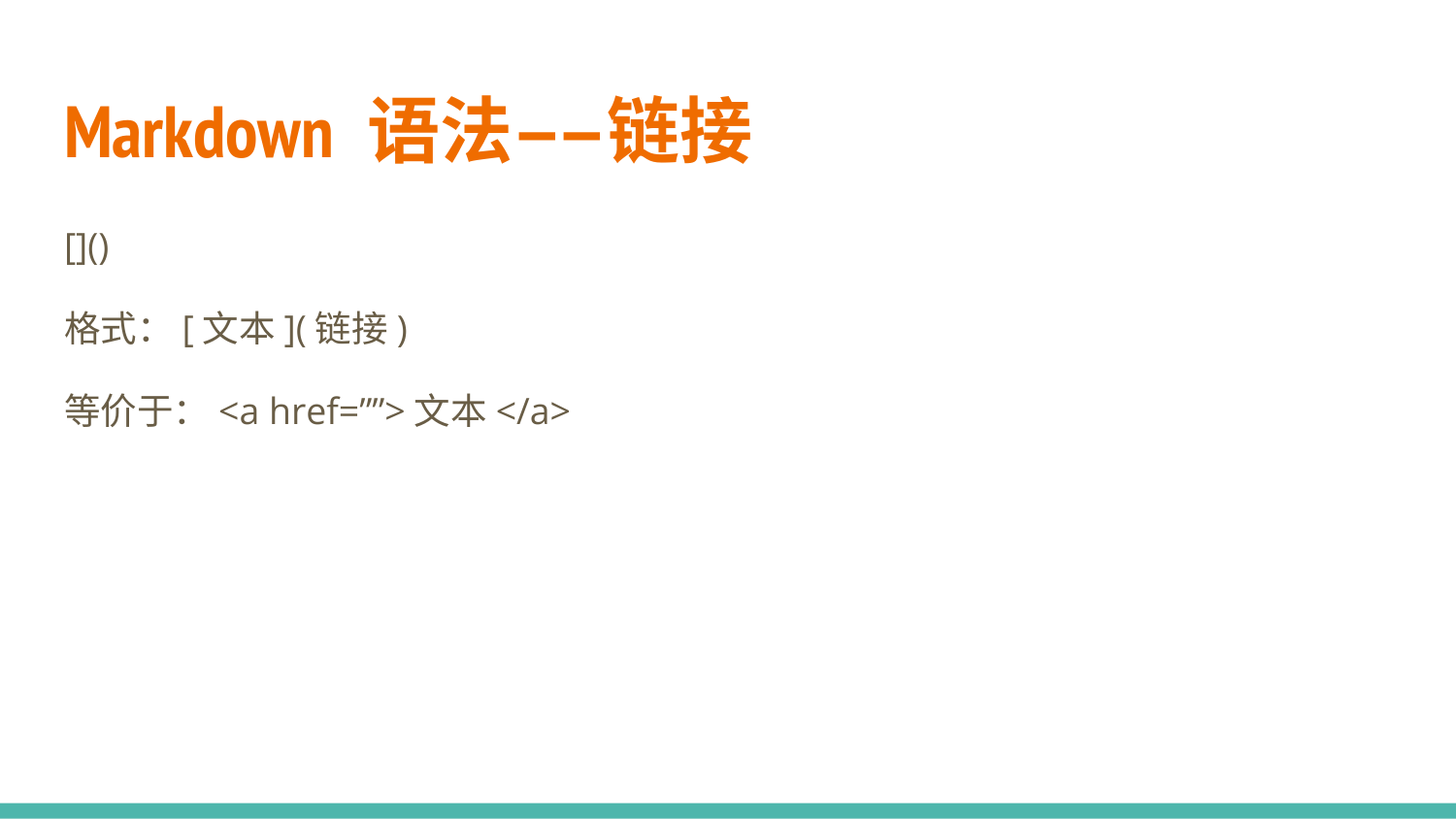

# Markdown 语法——链接
[]()
格式：[文本](链接)
等价于：<a href=””>文本</a>